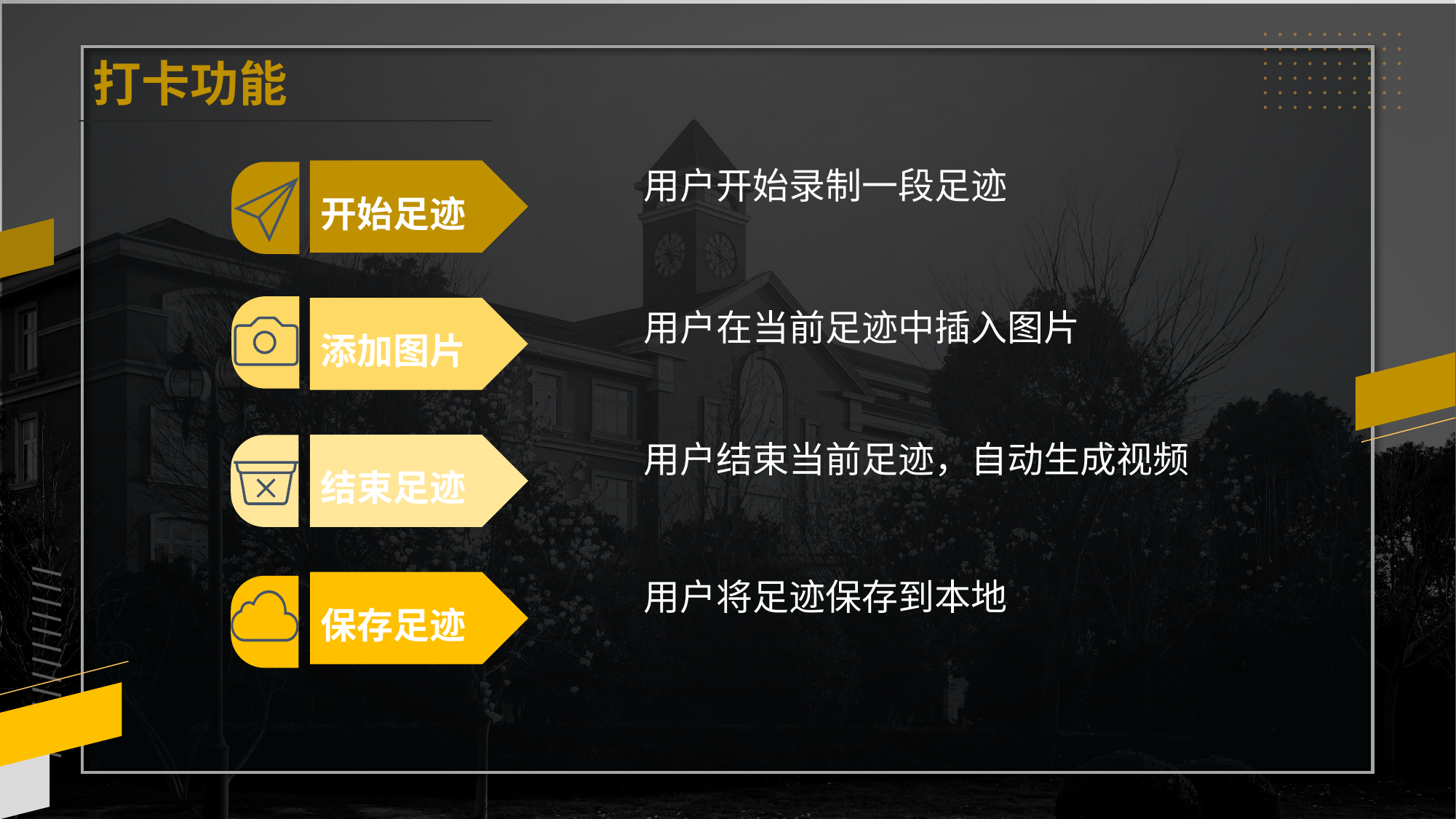

打卡功能

用户开始录制一段足迹

开始足迹
用户在当前足迹中插入图片

添加图片
用户结束当前足迹，自动生成视频

结束足迹
用户将足迹保存到本地

保存足迹